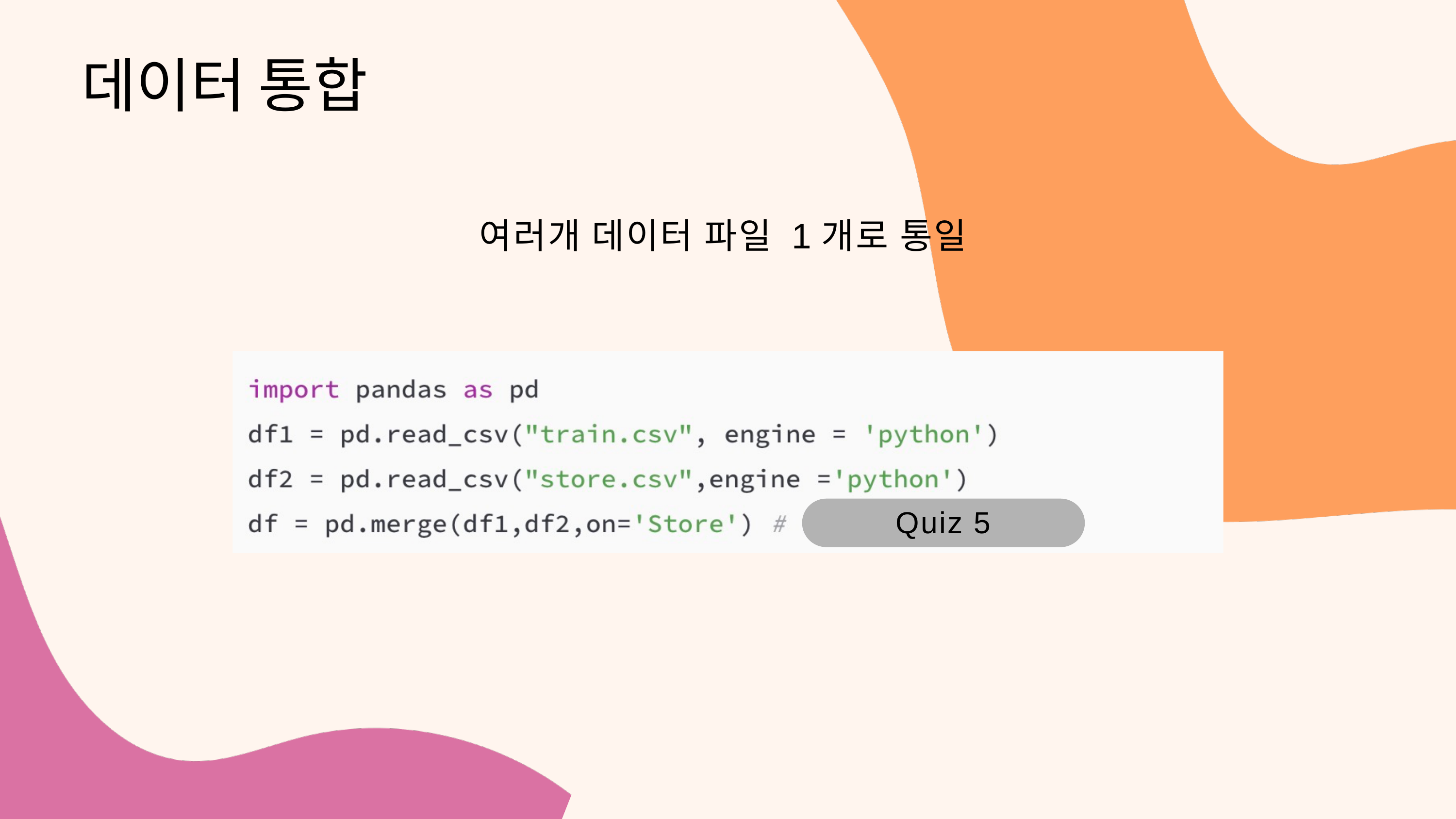

데이터 통합
여러개 데이터 파일 1개로 통일

Quiz 5